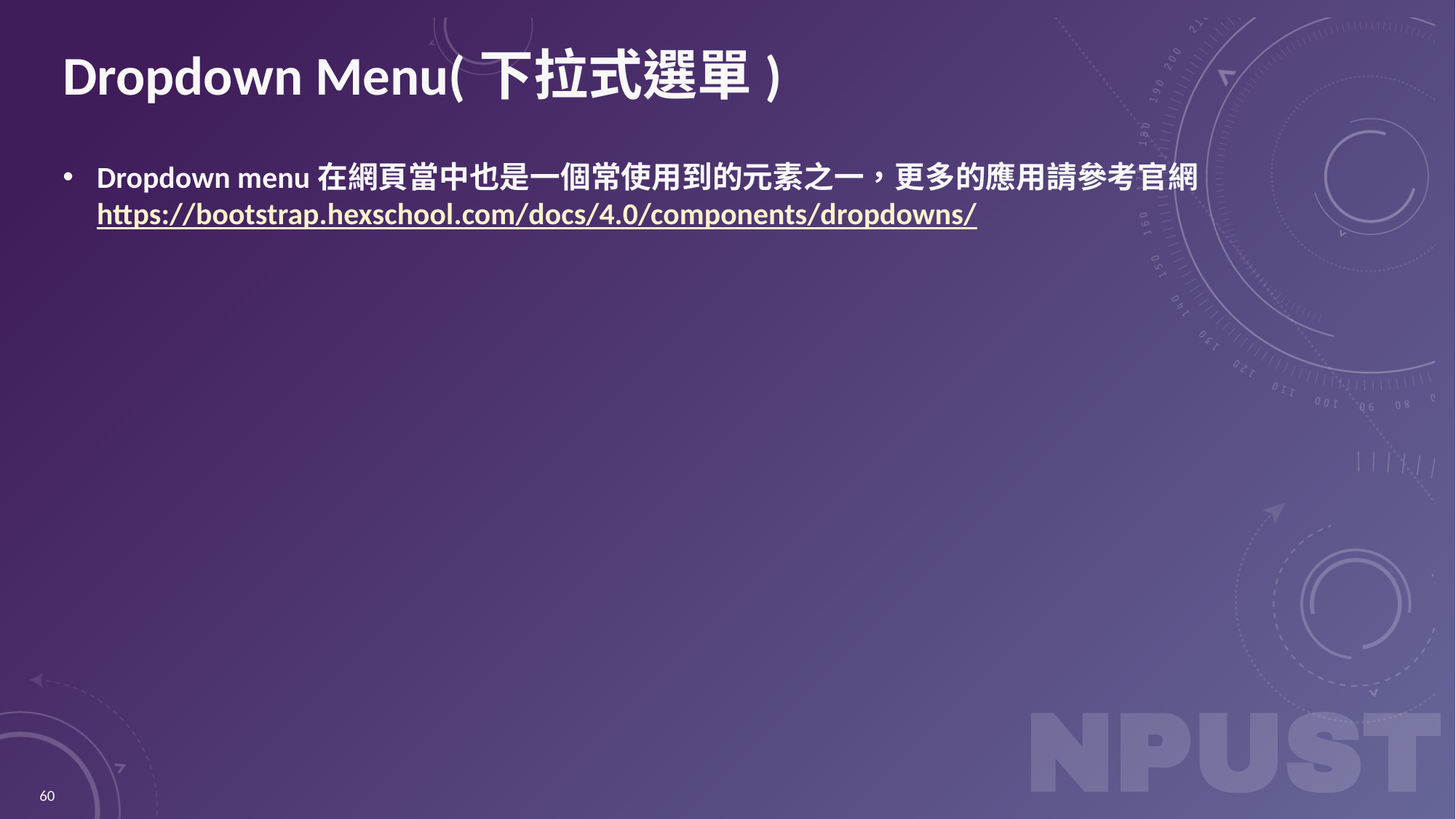

# Dropdown Menu(下拉式選單)
Dropdown menu在網頁當中也是一個常使用到的元素之一，更多的應用請參考官網
https://bootstrap.hexschool.com/docs/4.0/components/dropdowns/
60